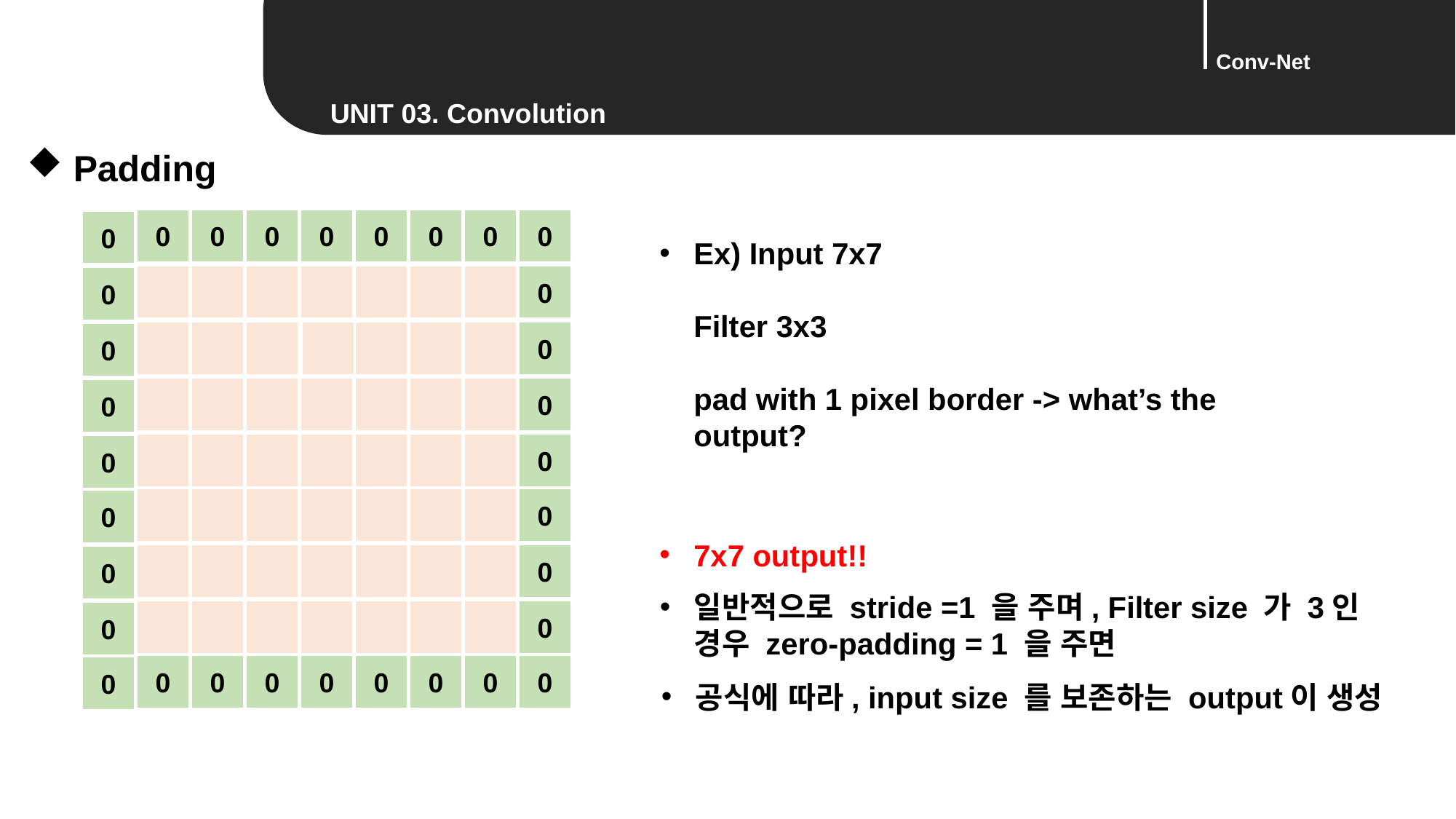

Padding
0
0
0
0
0
0
0
0
0
Ex) Input 7x7
Filter 3x3
pad with 1 pixel border -> what’s the output?

0
0

0
0

0
0

0
0

0
0
7x7 output!!

0
0
일반적으로 stride =1 을 주며, Filter size 가 3인 경우 zero-padding = 1 을 주면

0
0
0
0
0
0
0
0
0
0
0
공식에 따라, input size 를 보존하는 output이 생성